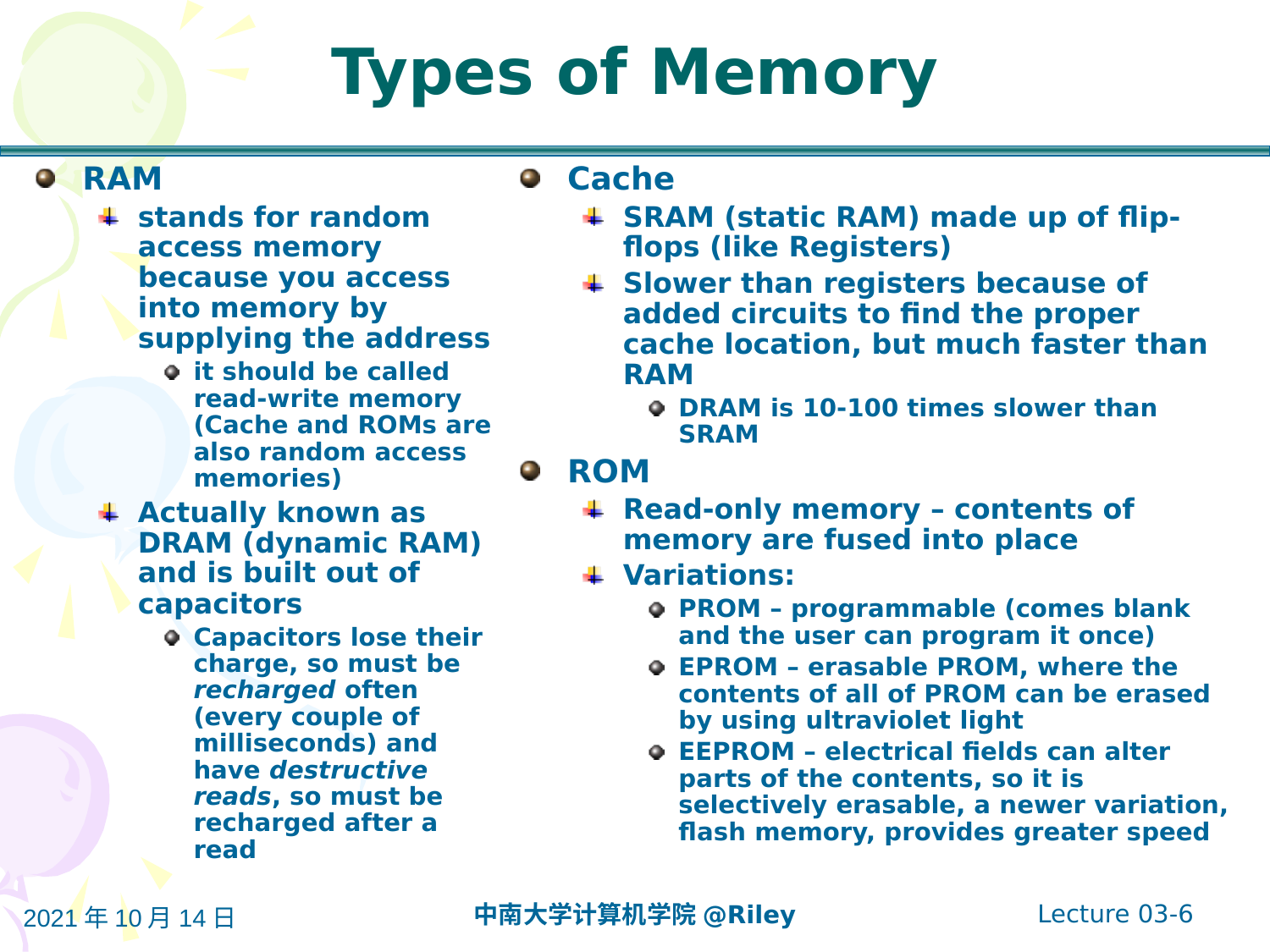

# Types of Memory
RAM
stands for random access memory because you access into memory by supplying the address
it should be called read-write memory (Cache and ROMs are also random access memories)
Actually known as DRAM (dynamic RAM) and is built out of capacitors
Capacitors lose their charge, so must be recharged often (every couple of milliseconds) and have destructive reads, so must be recharged after a read
Cache
SRAM (static RAM) made up of flip-flops (like Registers)
Slower than registers because of added circuits to find the proper cache location, but much faster than RAM
DRAM is 10-100 times slower than SRAM
ROM
Read-only memory – contents of memory are fused into place
Variations:
PROM – programmable (comes blank and the user can program it once)
EPROM – erasable PROM, where the contents of all of PROM can be erased by using ultraviolet light
EEPROM – electrical fields can alter parts of the contents, so it is selectively erasable, a newer variation, flash memory, provides greater speed
Lecture 03-6
中南大学计算机学院@Riley
2021年10月14日